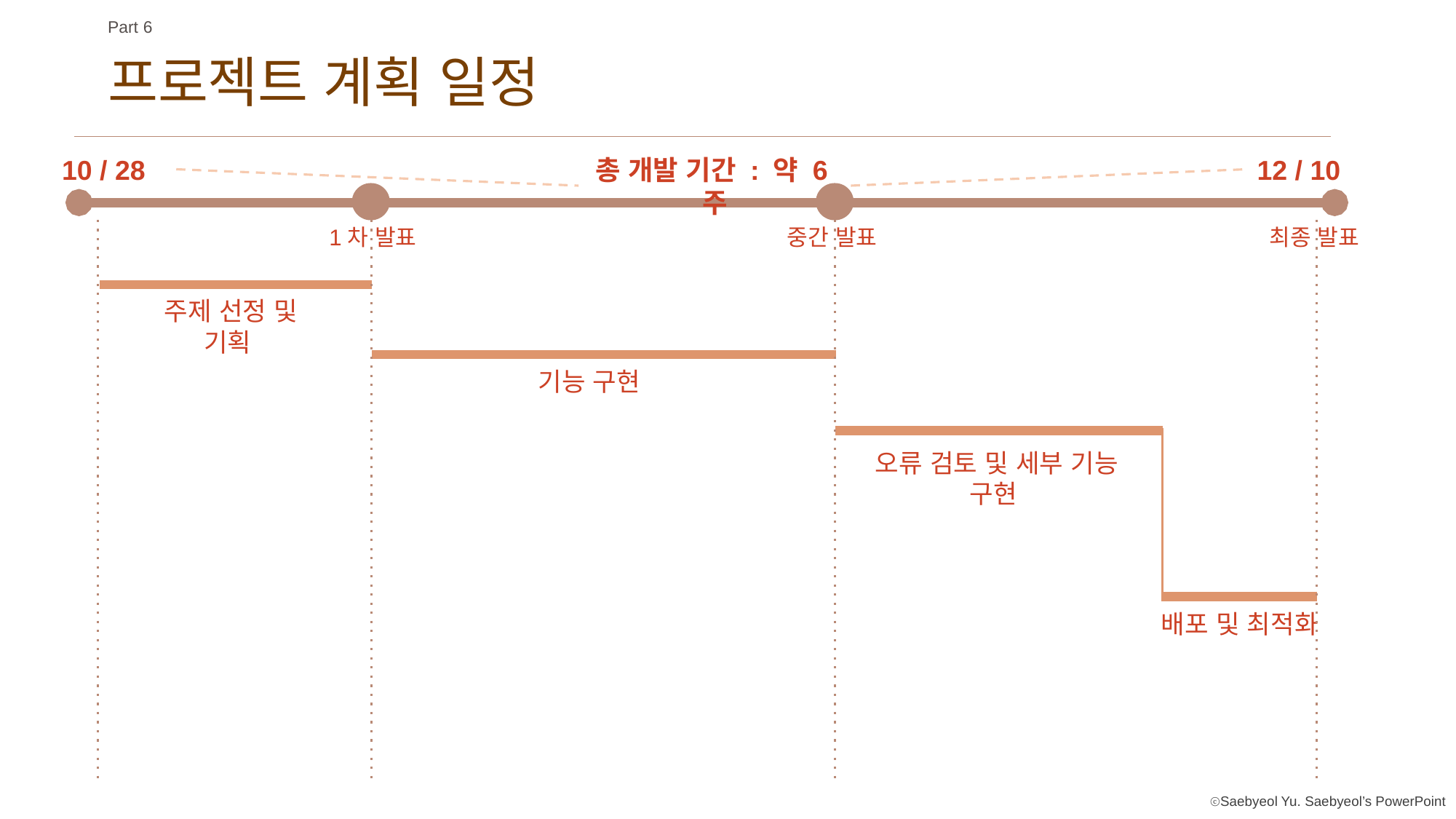

Part 6
프로젝트 계획 일정
10 / 28
총 개발 기간 : 약 6주
12 / 10

1차 발표
중간 발표
최종 발표
주제 선정 및 기획
기능 구현
오류 검토 및 세부 기능 구현
배포 및 최적화